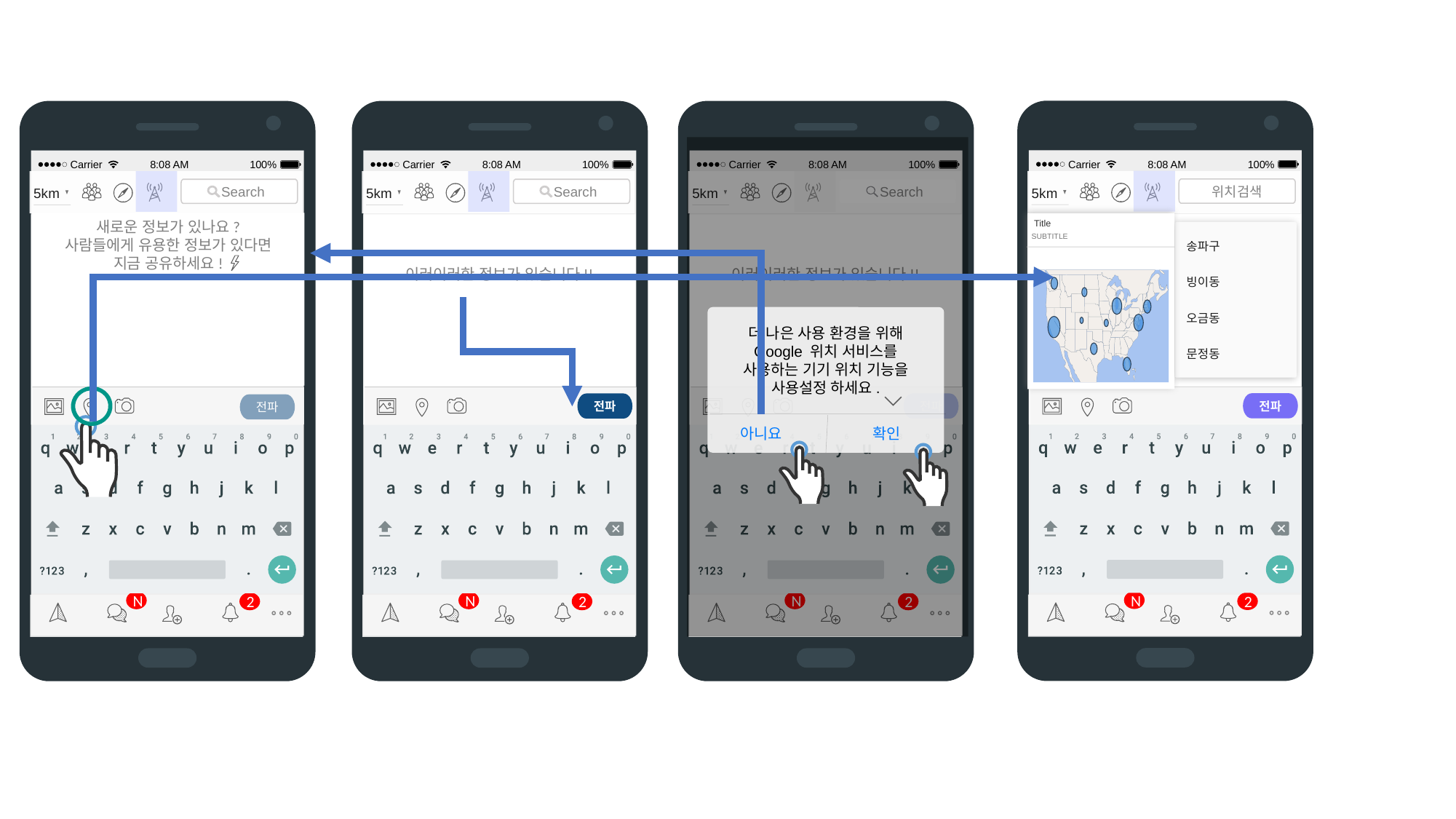

더 나은 사용 환경을 위해 Google 위치 서비스를 사용하는 기기 위치 기능을 사용설정 하세요.
확인
아니요
8:08 AM
Carrier
100%

8:08 AM
Carrier
100%

8:08 AM
Carrier
100%

8:08 AM
Carrier
100%

5km

5km

5km

5km

위치검색
  Search

  Search

  Search

새로운 정보가 있나요?
사람들에게 유용한 정보가 있다면
지금 공유하세요!

Title
Subtitle

이러이러한 정보가 있습니다!!

이러이러한 정보가 있습니다!!

이러이러한 정보가 있습니다!!

송파구
빙이동
오금동
문정동

전파
전파
전파
전파

N
N
N
N
2
2
2
2